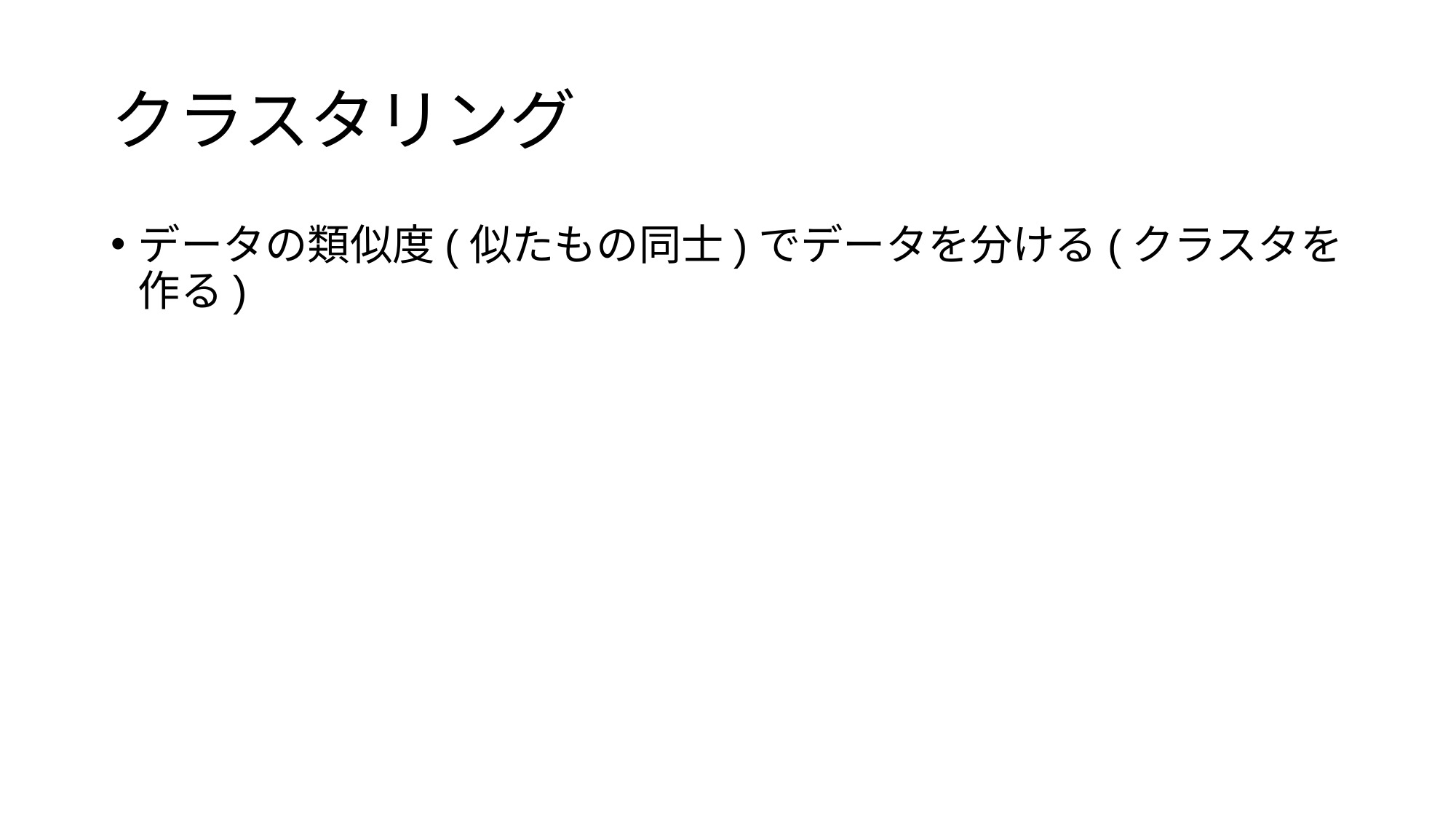

# クラスタリング
データの類似度(似たもの同士)でデータを分ける(クラスタを作る)